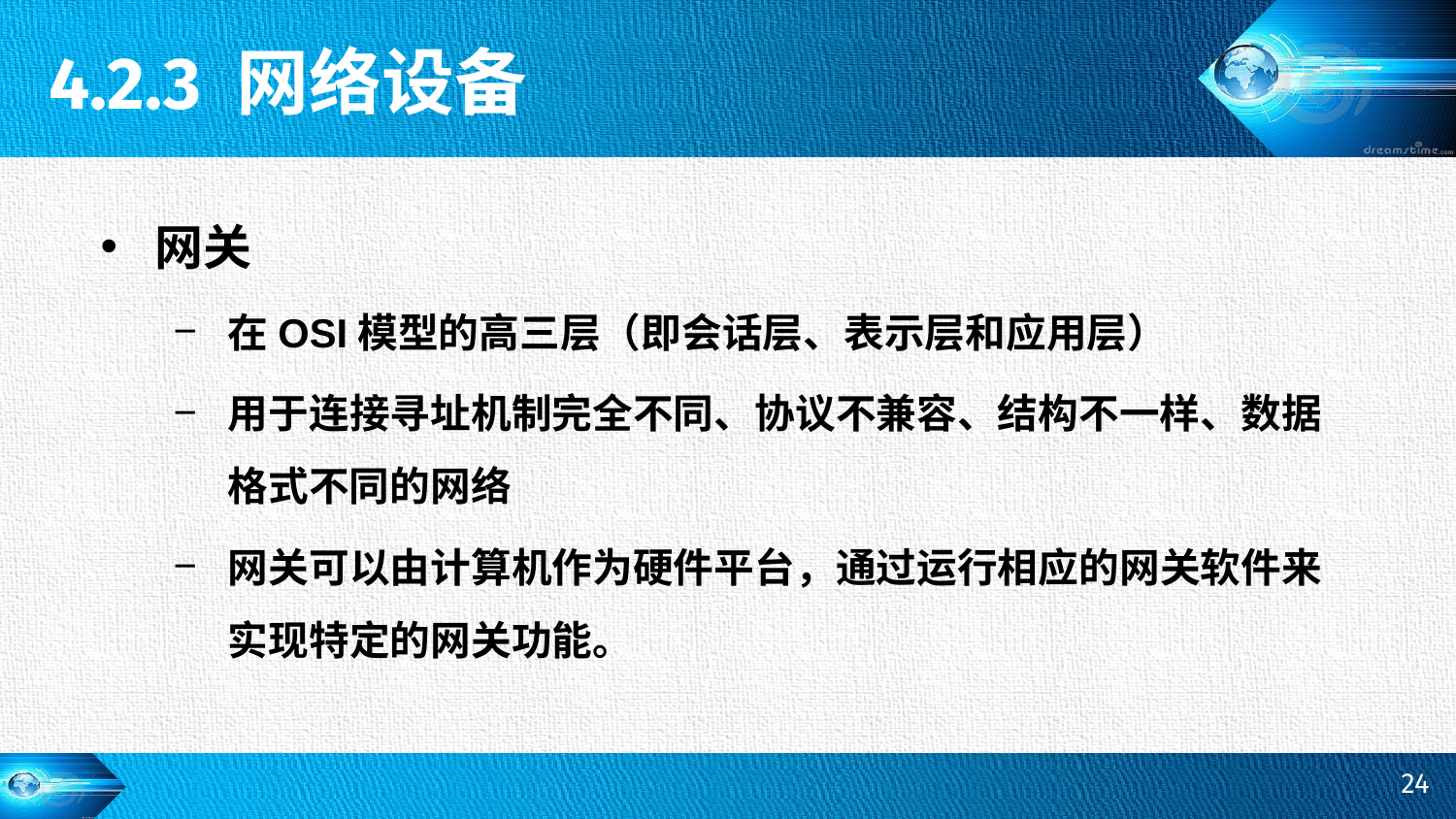

4.2.3 网络设备
网关
在OSI模型的高三层（即会话层、表示层和应用层）
用于连接寻址机制完全不同、协议不兼容、结构不一样、数据格式不同的网络
网关可以由计算机作为硬件平台，通过运行相应的网关软件来实现特定的网关功能。

24